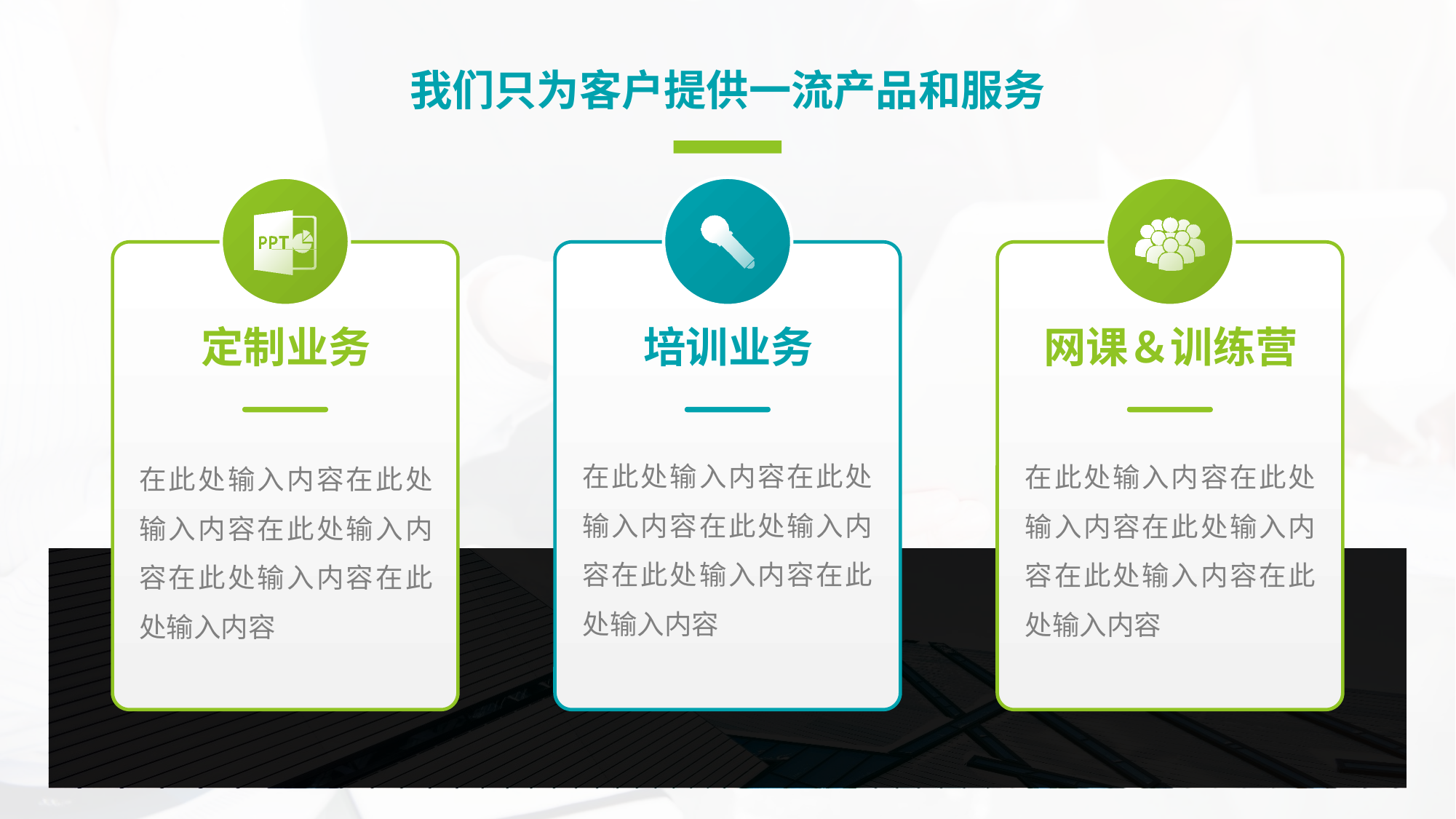

我们只为客户提供一流产品和服务

定制业务

在此处输入内容在此处输入内容在此处输入内容在此处输入内容在此处输入内容

培训业务

在此处输入内容在此处输入内容在此处输入内容在此处输入内容在此处输入内容

网课＆训练营

在此处输入内容在此处输入内容在此处输入内容在此处输入内容在此处输入内容